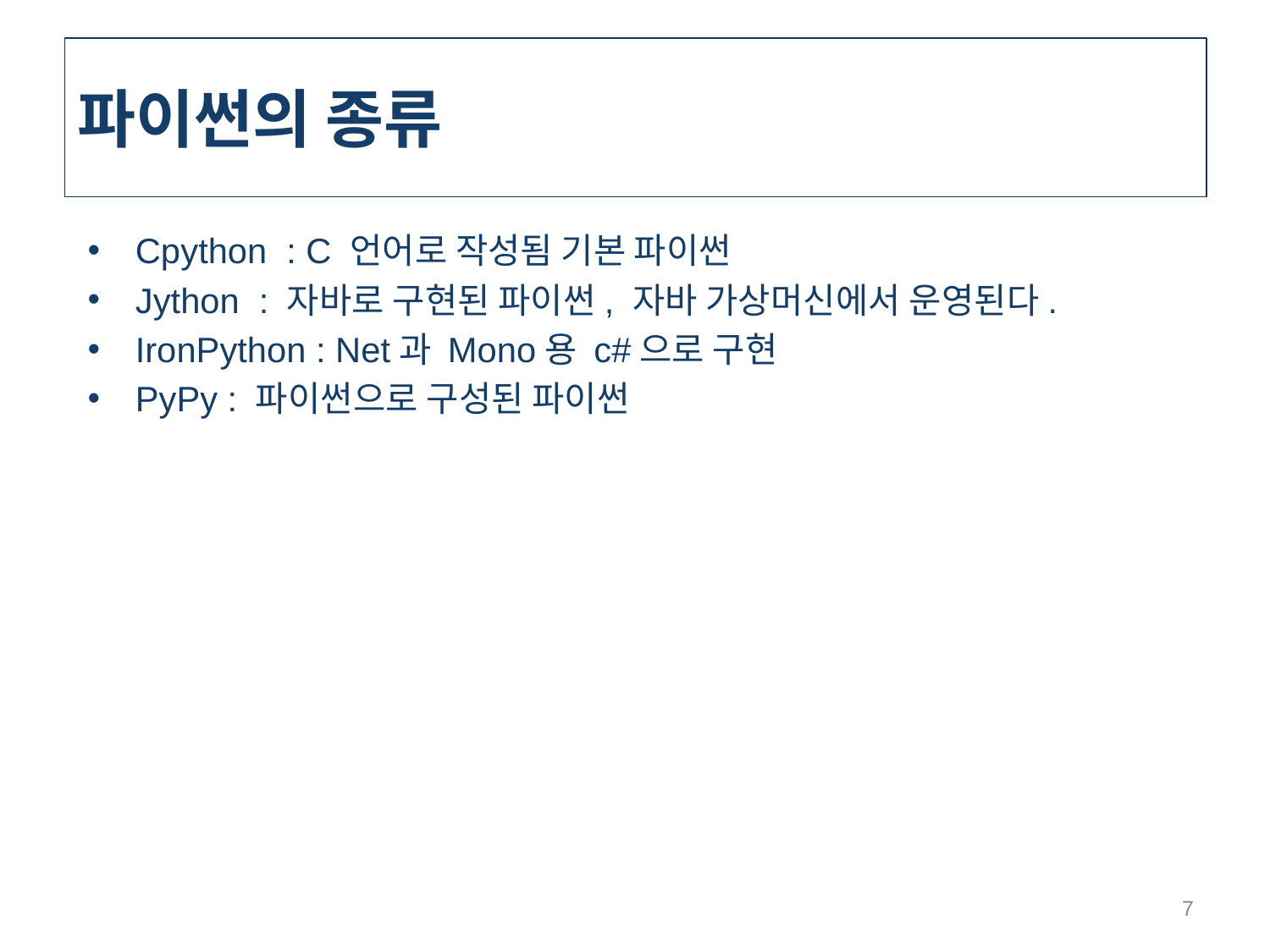

# 파이썬의 종류
Cpython  : C 언어로 작성됨 기본 파이썬
Jython  : 자바로 구현된 파이썬, 자바 가상머신에서 운영된다.
IronPython : Net과 Mono용 c#으로 구현
PyPy : 파이썬으로 구성된 파이썬
7